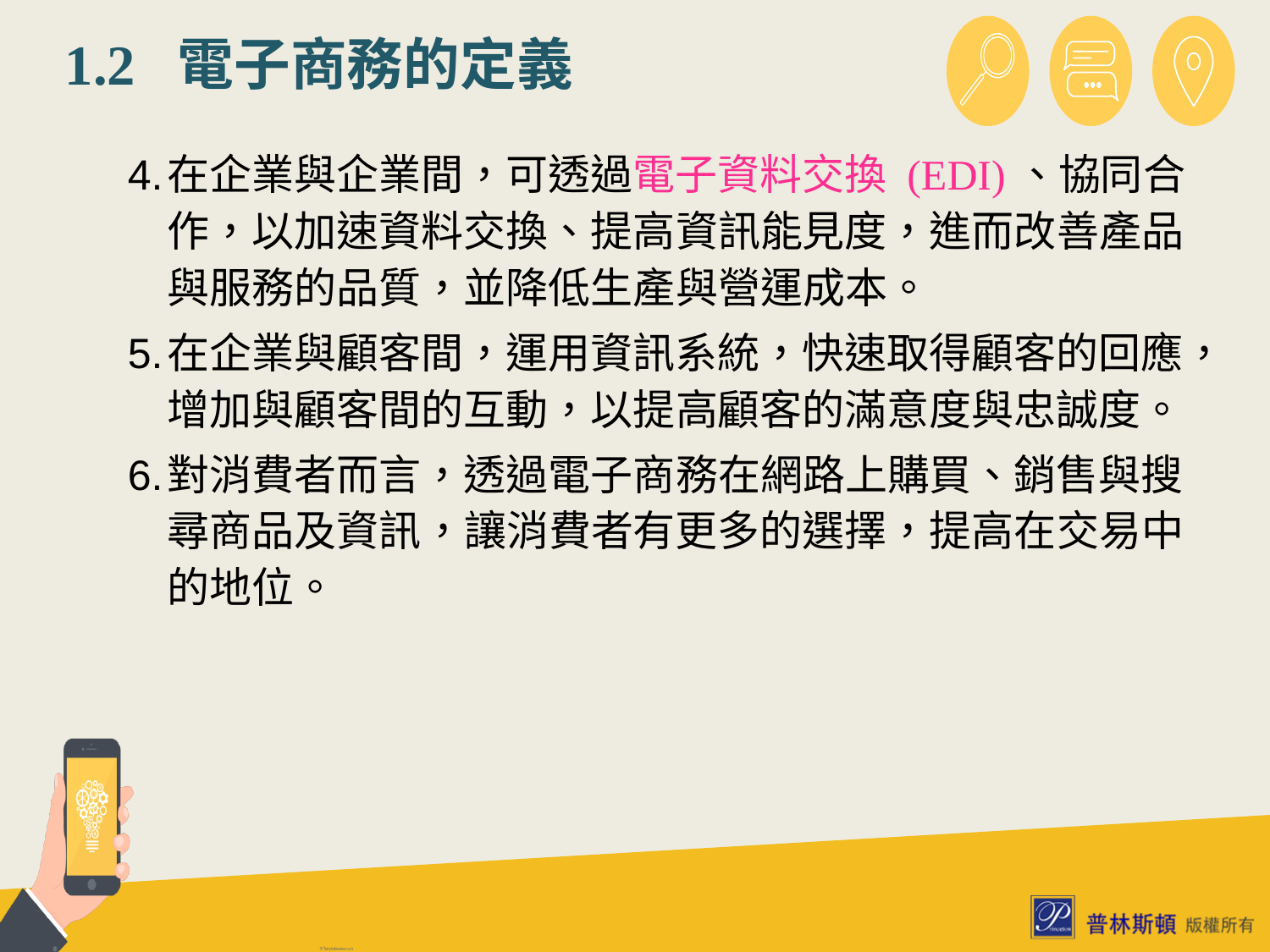

# 1.2  電子商務的定義
在企業與企業間，可透過電子資料交換 (EDI)、協同合作，以加速資料交換、提高資訊能見度，進而改善產品與服務的品質，並降低生產與營運成本。
在企業與顧客間，運用資訊系統，快速取得顧客的回應，增加與顧客間的互動，以提高顧客的滿意度與忠誠度。
對消費者而言，透過電子商務在網路上購買、銷售與搜尋商品及資訊，讓消費者有更多的選擇，提高在交易中的地位。